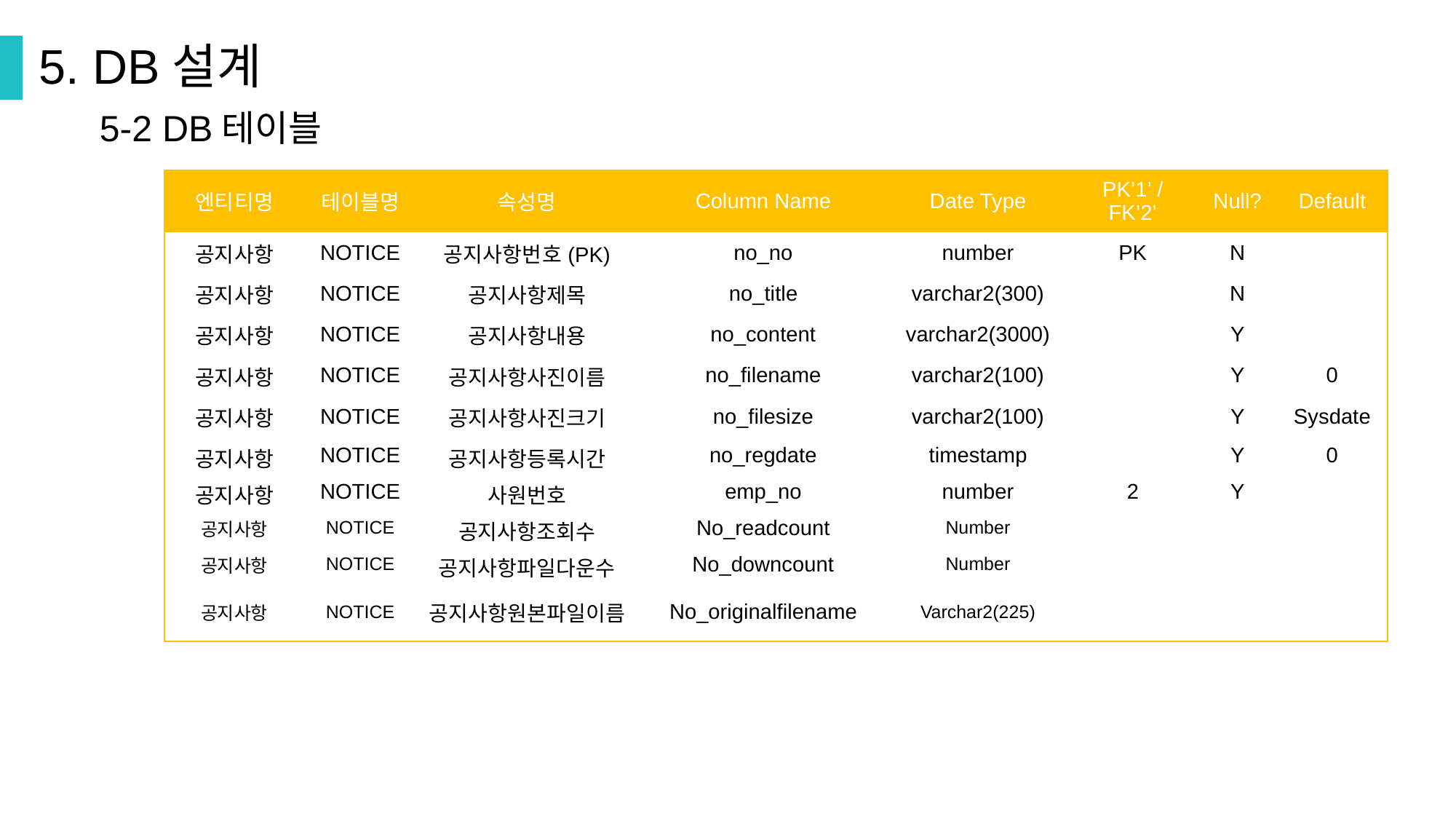

5. DB설계

5-2 DB테이블
| 엔티티명 | 테이블명 | 속성명 | Column Name | Date Type | PK’1’ / FK’2’ | Null? | Default |
| --- | --- | --- | --- | --- | --- | --- | --- |
| 공지사항 | NOTICE | 공지사항번호(PK) | no\_no | number | PK | N |  |
| 공지사항 | NOTICE | 공지사항제목 | no\_title | varchar2(300) |  | N |  |
| 공지사항 | NOTICE | 공지사항내용 | no\_content | varchar2(3000) |  | Y |  |
| 공지사항 | NOTICE | 공지사항사진이름 | no\_filename | varchar2(100) |  | Y | 0 |
| 공지사항 | NOTICE | 공지사항사진크기 | no\_filesize | varchar2(100) |  | Y | Sysdate |
| 공지사항 | NOTICE | 공지사항등록시간 | no\_regdate | timestamp |  | Y | 0 |
| 공지사항 | NOTICE | 사원번호 | emp\_no | number | 2 | Y |  |
| 공지사항 | NOTICE | 공지사항조회수 | No\_readcount | Number |  |  |  |
| 공지사항 | NOTICE | 공지사항파일다운수 | No\_downcount | Number |  |  |  |
| 공지사항 | NOTICE | 공지사항원본파일이름 | No\_originalfilename | Varchar2(225) |  |  |  |